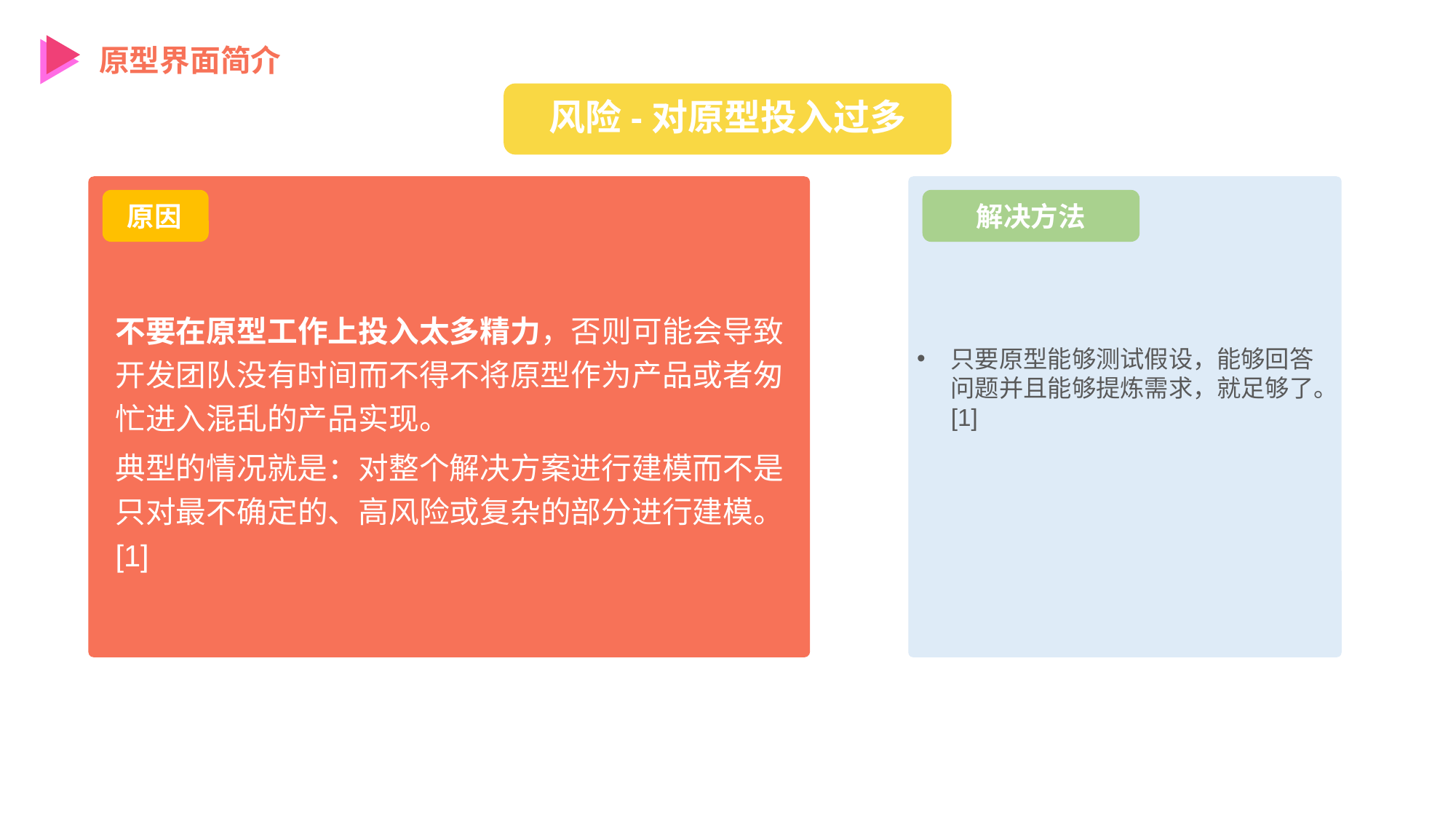

原型界面简介

风险-对原型投入过多

原因

解决方法
不要在原型工作上投入太多精力，否则可能会导致开发团队没有时间而不得不将原型作为产品或者匆忙进入混乱的产品实现。
典型的情况就是：对整个解决方案进行建模而不是只对最不确定的、高风险或复杂的部分进行建模。[1]

只要原型能够测试假设，能够回答问题并且能够提炼需求，就足够了。[1]